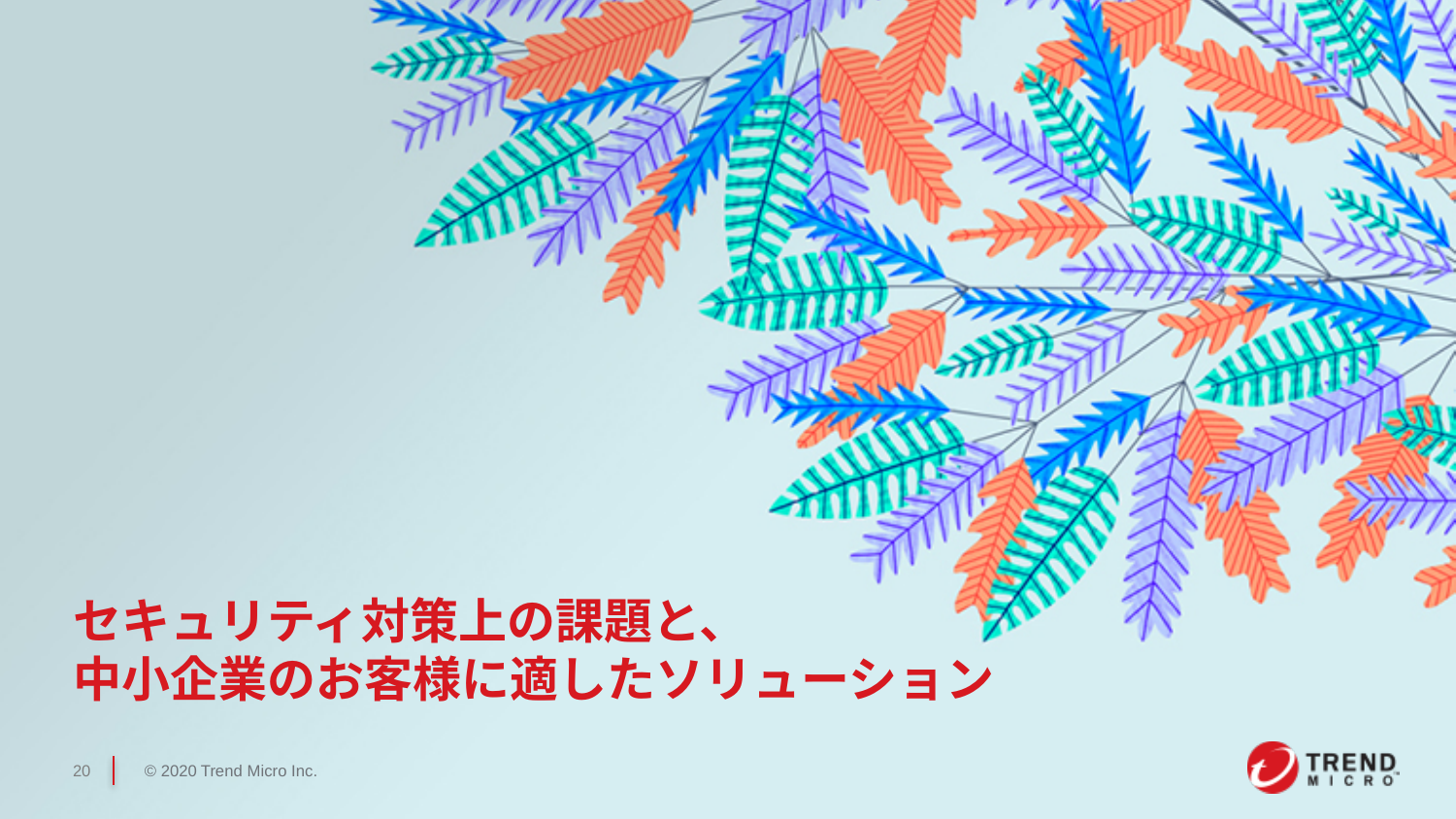

# セキュリティ対策上の課題と、 中小企業のお客様に適したソリューション